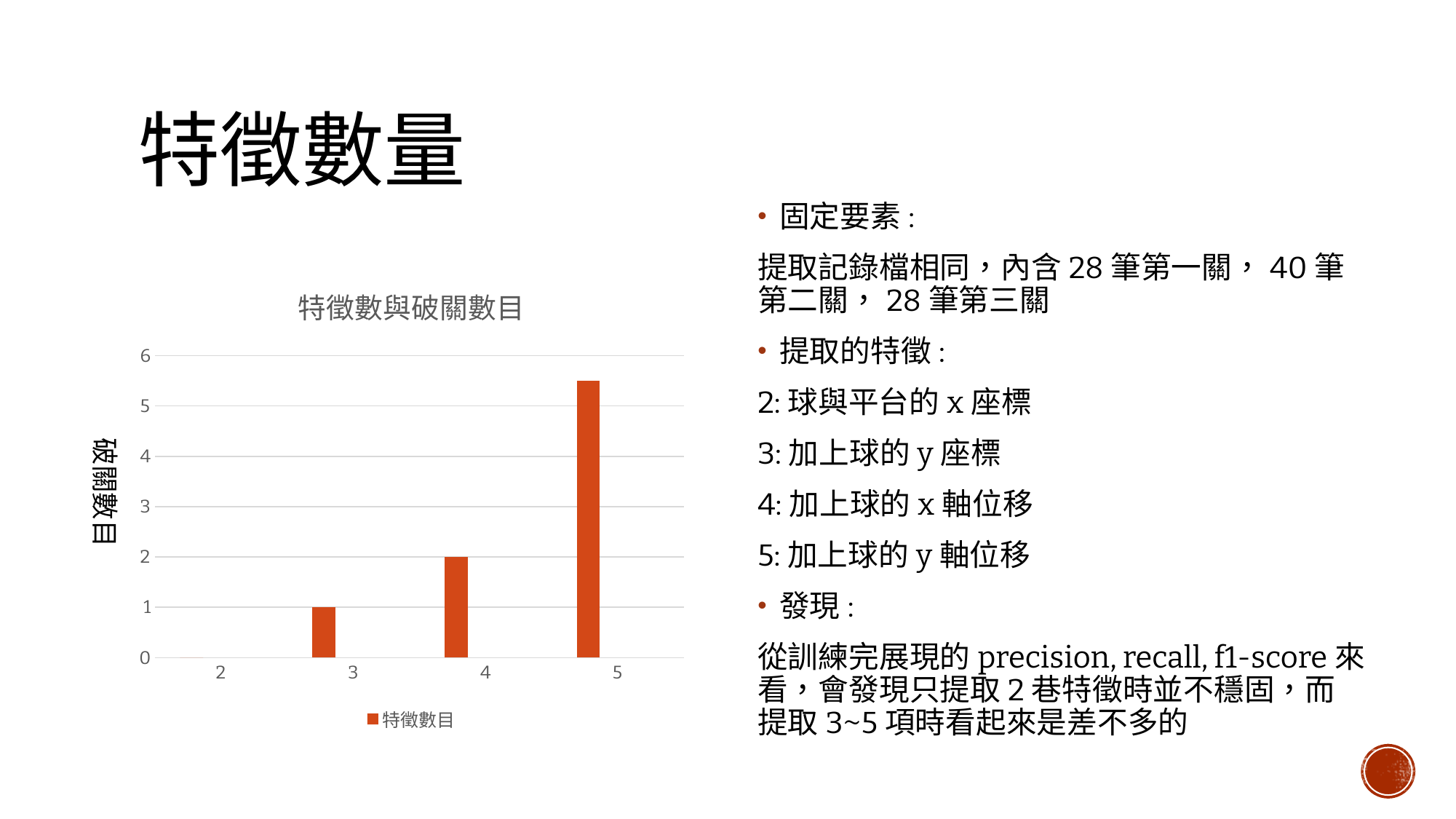

# 特徵數量
固定要素:
提取記錄檔相同，內含28筆第一關，40筆第二關，28筆第三關
提取的特徵:
2:球與平台的x座標
3:加上球的y座標
4:加上球的x軸位移
5:加上球的y軸位移
發現:
從訓練完展現的precision, recall, f1-score來看，會發現只提取2巷特徵時並不穩固，而提取3~5項時看起來是差不多的

### Chart: 特徵數與破關數目

| Category | 特徵數目 | 欄1 | 欄2 |
|---|---|---|---|
| 2 | 0.0 | None | None |
| 3 | 1.0 | None | None |
| 4 | 2.0 | None | None |
| 5 | 5.5 | None | None |
破關數目